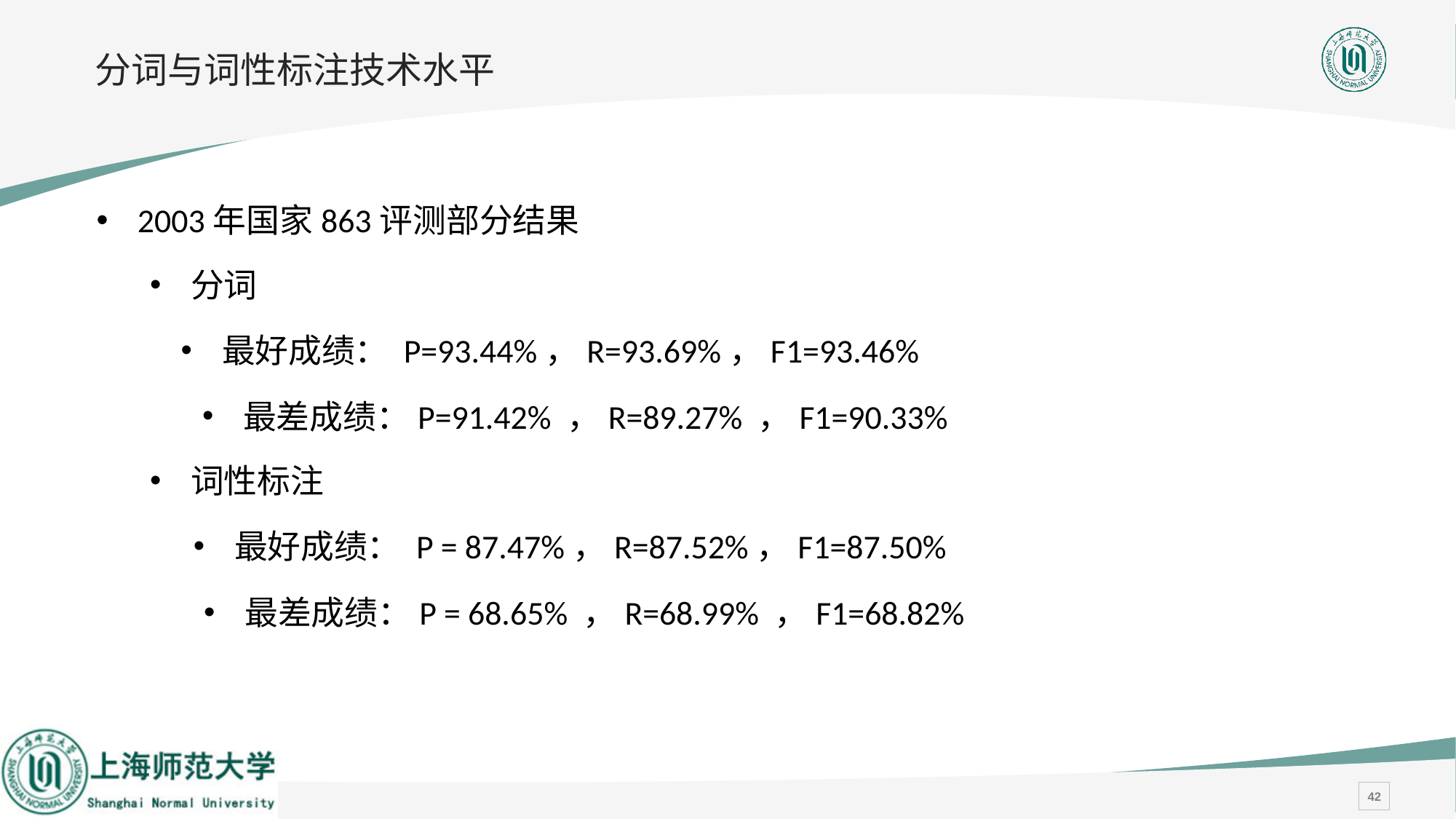

# 分词与词性标注技术水平
2003年国家863评测部分结果
分词
最好成绩： P=93.44%，R=93.69%，F1=93.46%
最差成绩：P=91.42% ，R=89.27% ，F1=90.33%
词性标注
最好成绩： P = 87.47%，R=87.52%，F1=87.50%
最差成绩：P = 68.65% ，R=68.99% ，F1=68.82%